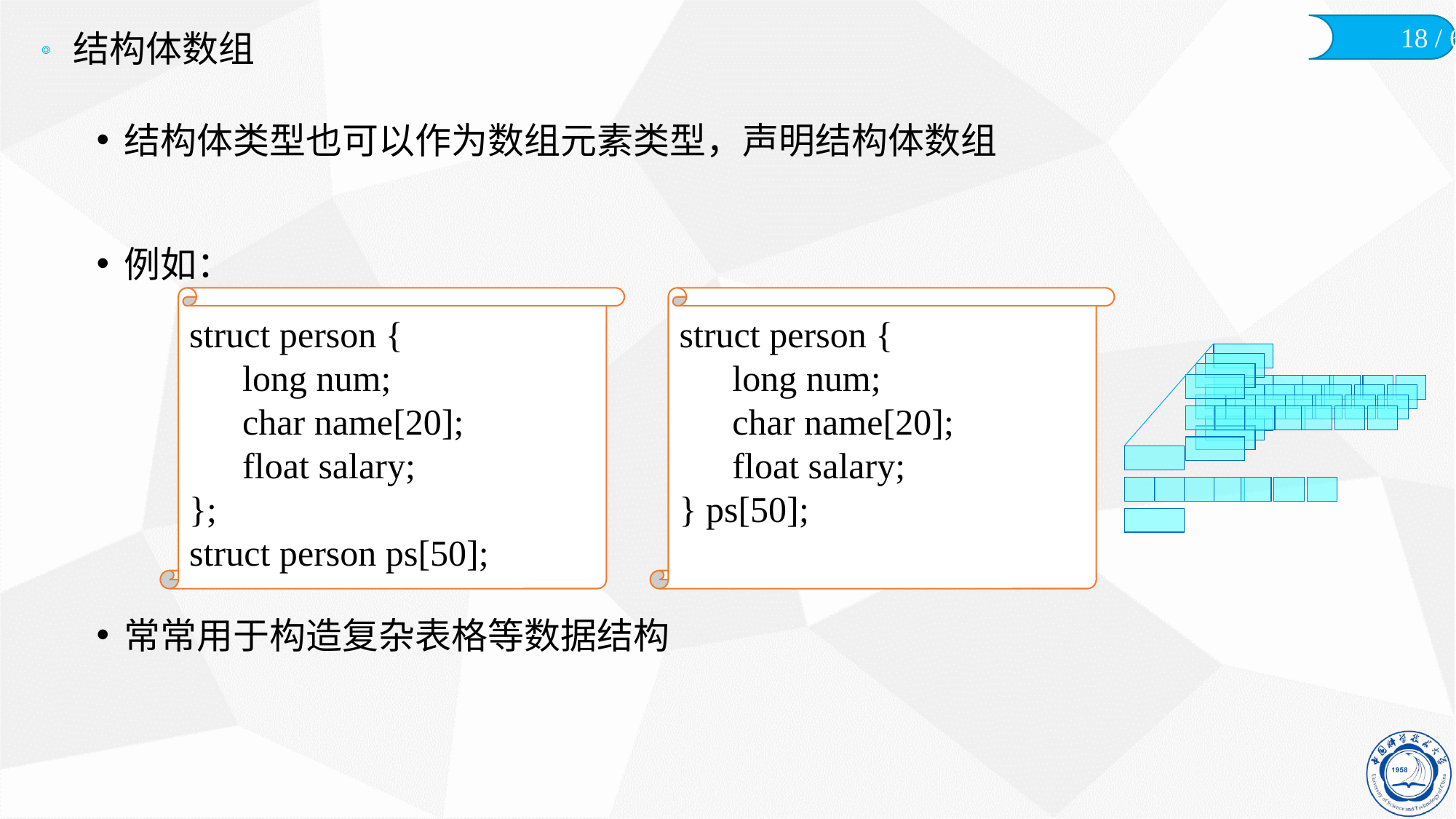

# 结构体数组
结构体类型也可以作为数组元素类型，声明结构体数组

例如：

常常用于构造复杂表格等数据结构

struct person {
	long num;
	char name[20];
	float salary;
};
struct person ps[50];
struct person {
	long num;
	char name[20];
	float salary;
} ps[50];